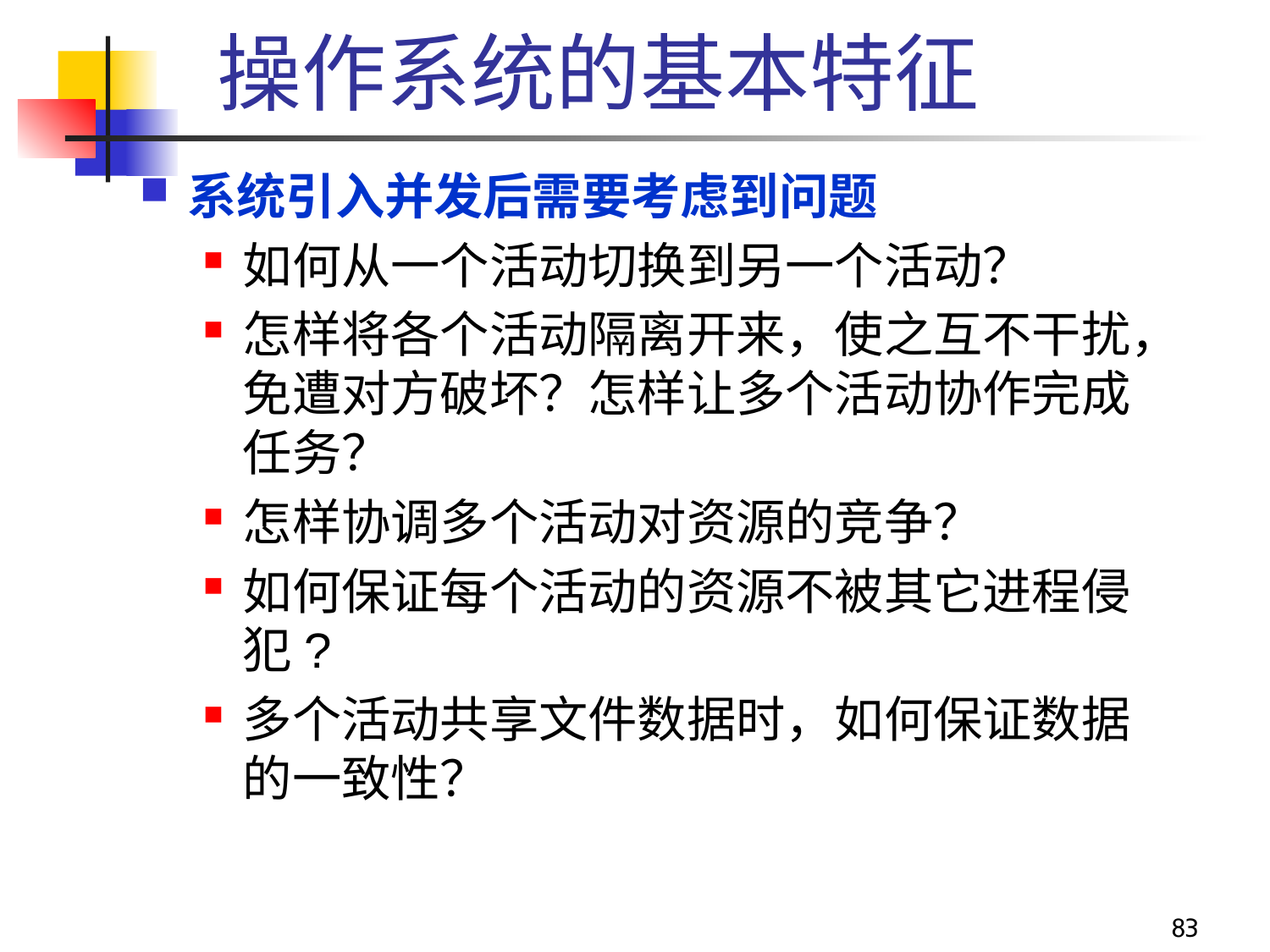

操作系统的基本特征

系统引入并发后需要考虑到问题
如何从一个活动切换到另一个活动？
怎样将各个活动隔离开来，使之互不干扰，免遭对方破坏？怎样让多个活动协作完成任务？
怎样协调多个活动对资源的竞争？
如何保证每个活动的资源不被其它进程侵犯?
多个活动共享文件数据时，如何保证数据的一致性？

83